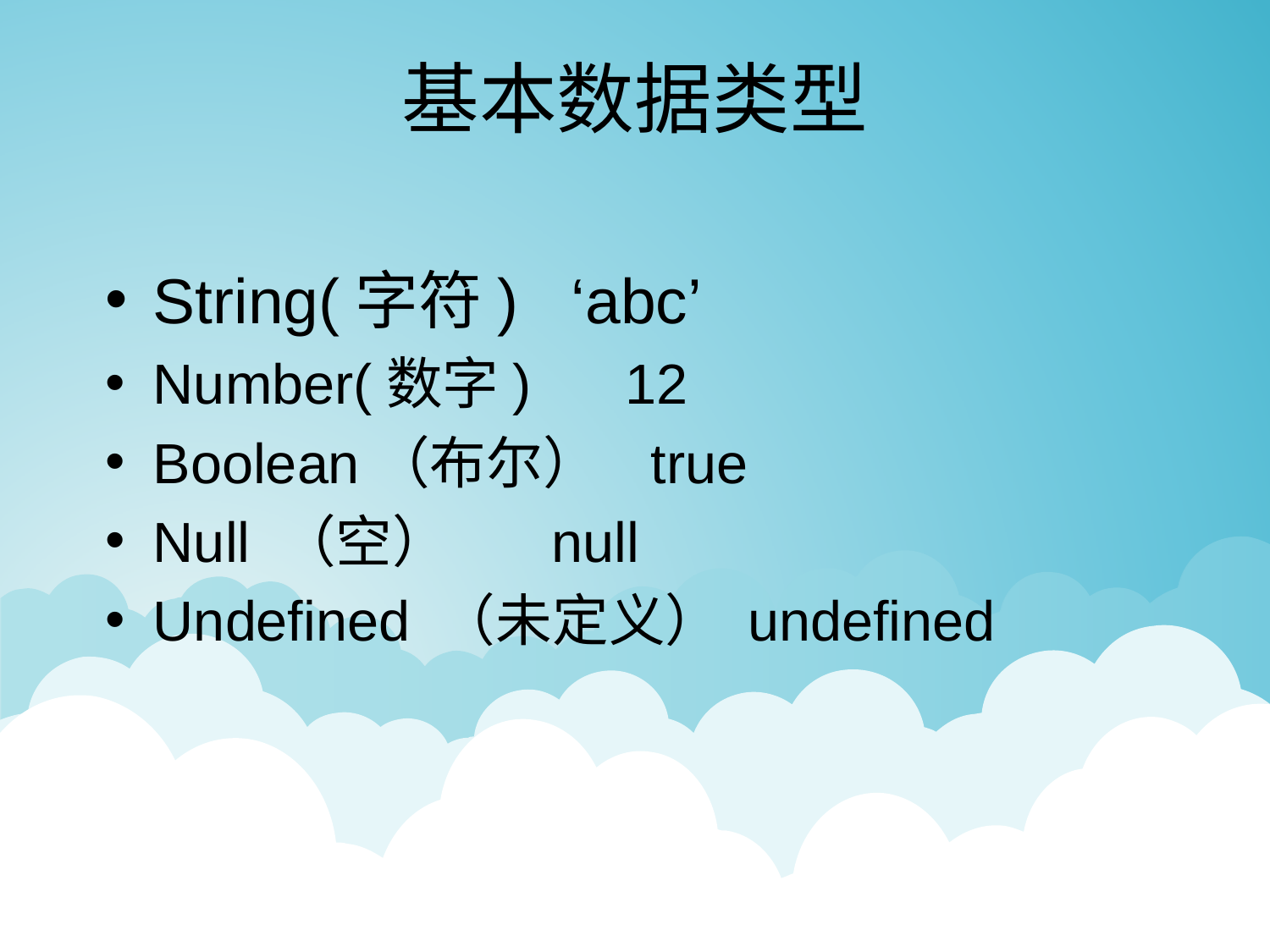

# 基本数据类型
String(字符)   ‘abc’
Number(数字)      12
Boolean（布尔）   true
Null （空）       null
Undefined （未定义） undefined